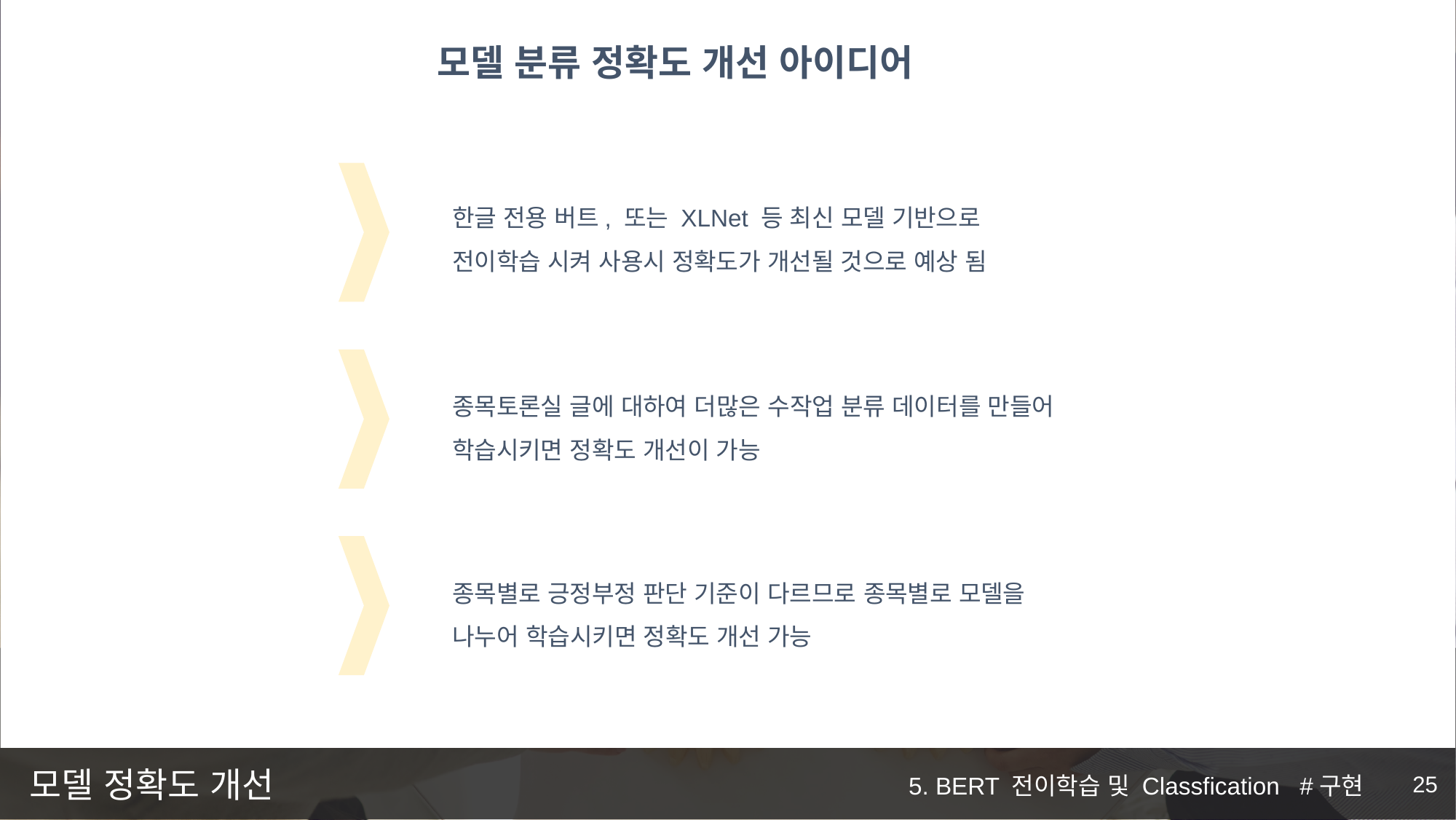

모델 분류 정확도 개선 아이디어

한글 전용 버트, 또는 XLNet 등 최신 모델 기반으로 전이학습 시켜 사용시 정확도가 개선될 것으로 예상 됨

종목토론실 글에 대하여 더많은 수작업 분류 데이터를 만들어 학습시키면 정확도 개선이 가능

종목별로 긍정부정 판단 기준이 다르므로 종목별로 모델을 나누어 학습시키면 정확도 개선 가능
# 모델 정확도 개선
5. BERT 전이학습 및 Classfication   #구현
25